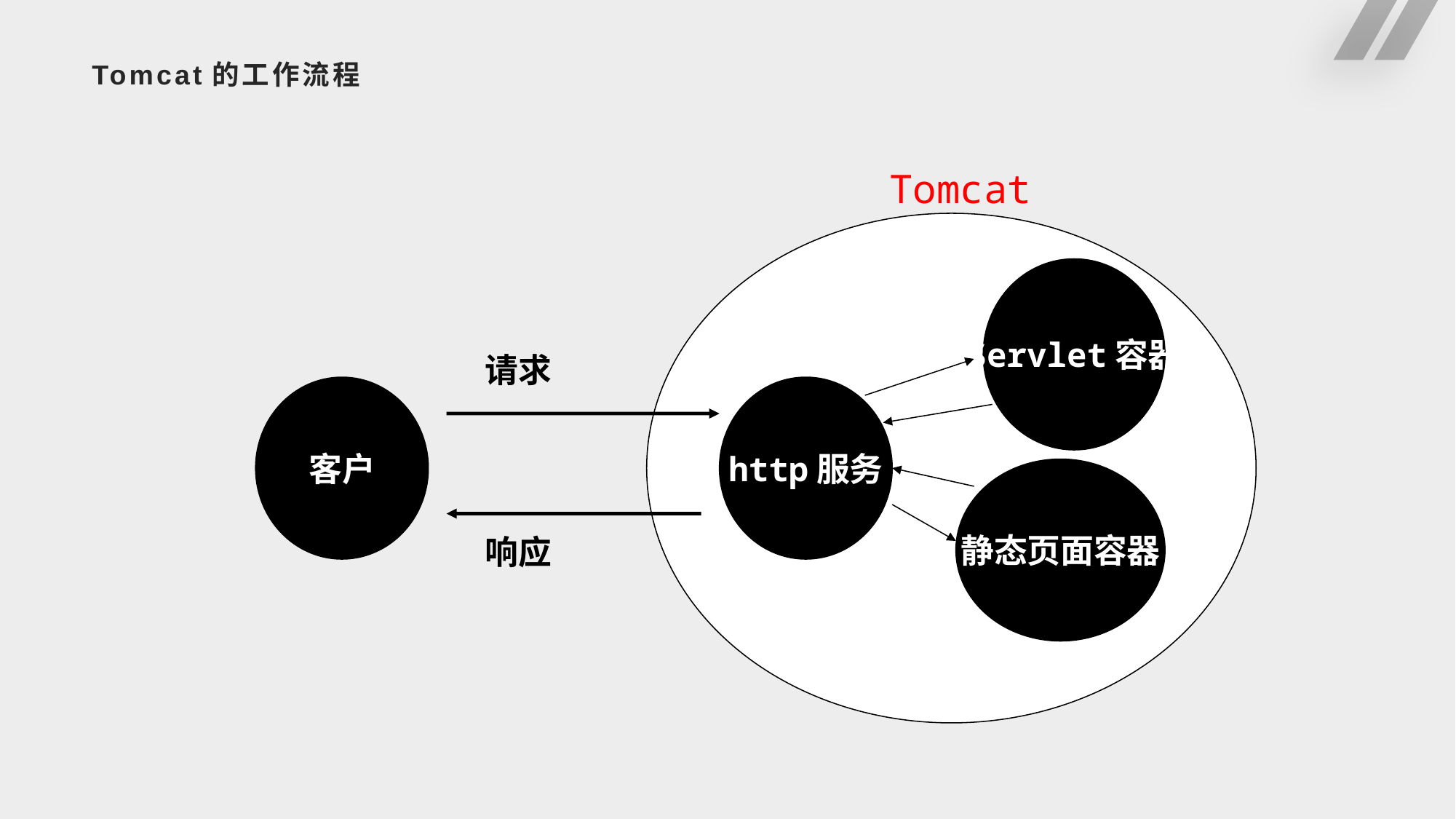

# Tomcat的工作流程

Tomcat

Servlet容器
请求

客户
http服务

静态页面容器

响应